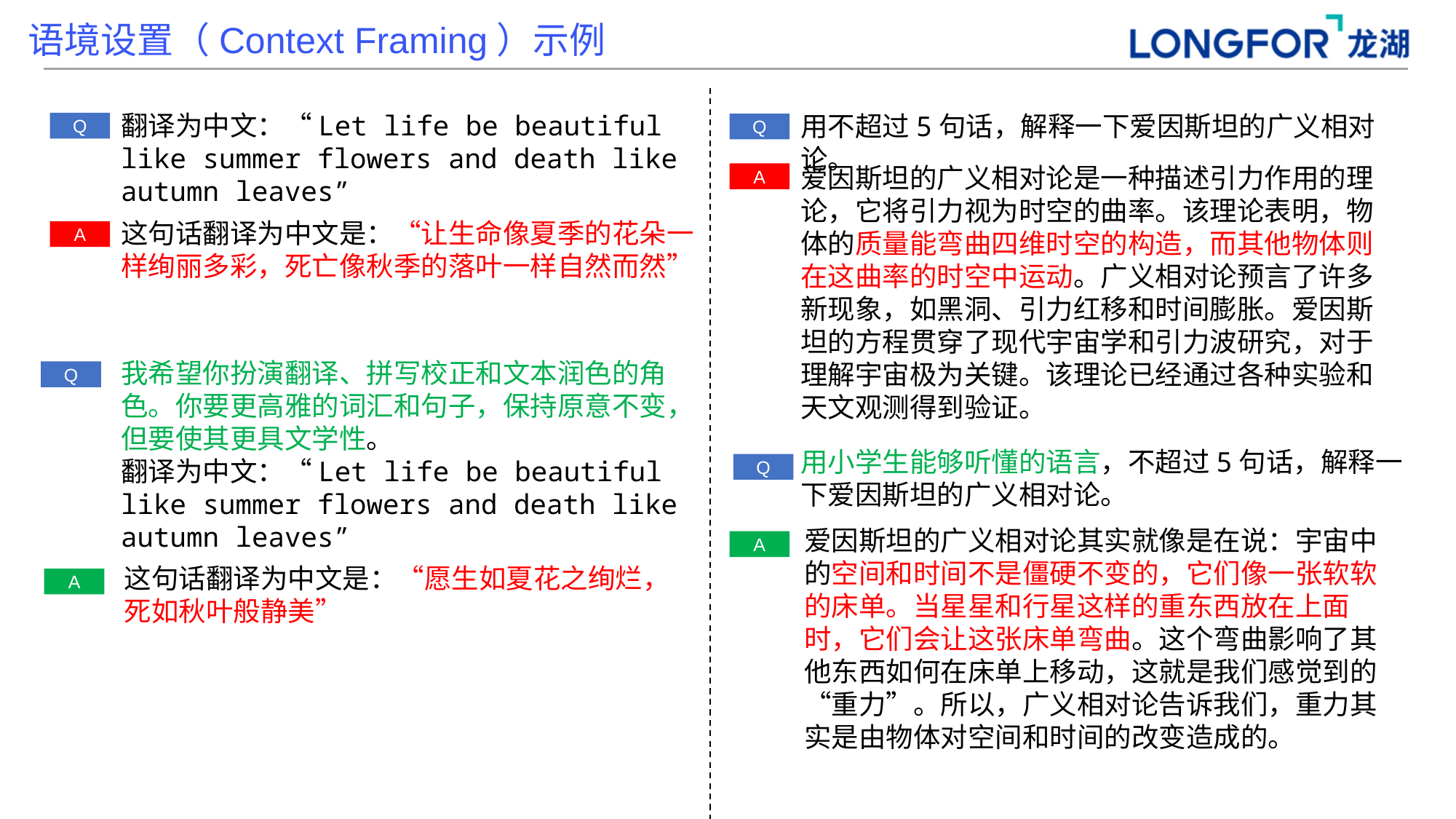

语境设置（Context Framing）示例
翻译为中文：“Let life be beautiful like summer flowers and death like autumn leaves”
用不超过5句话，解释一下爱因斯坦的广义相对论。
Q
Q
爱因斯坦的广义相对论是一种描述引力作用的理论，它将引力视为时空的曲率。该理论表明，物体的质量能弯曲四维时空的构造，而其他物体则在这曲率的时空中运动。广义相对论预言了许多新现象，如黑洞、引力红移和时间膨胀。爱因斯坦的方程贯穿了现代宇宙学和引力波研究，对于理解宇宙极为关键。该理论已经通过各种实验和天文观测得到验证。
A
这句话翻译为中文是：“让生命像夏季的花朵一样绚丽多彩，死亡像秋季的落叶一样自然而然”
A
我希望你扮演翻译、拼写校正和文本润色的角色。你要更高雅的词汇和句子，保持原意不变，但要使其更具文学性。
翻译为中文：“Let life be beautiful like summer flowers and death like autumn leaves”

Q
用小学生能够听懂的语言，不超过5句话，解释一下爱因斯坦的广义相对论。
Q
爱因斯坦的广义相对论其实就像是在说：宇宙中的空间和时间不是僵硬不变的，它们像一张软软的床单。当星星和行星这样的重东西放在上面时，它们会让这张床单弯曲。这个弯曲影响了其他东西如何在床单上移动，这就是我们感觉到的“重力”。所以，广义相对论告诉我们，重力其实是由物体对空间和时间的改变造成的。
A
这句话翻译为中文是：“愿生如夏花之绚烂，死如秋叶般静美”
A